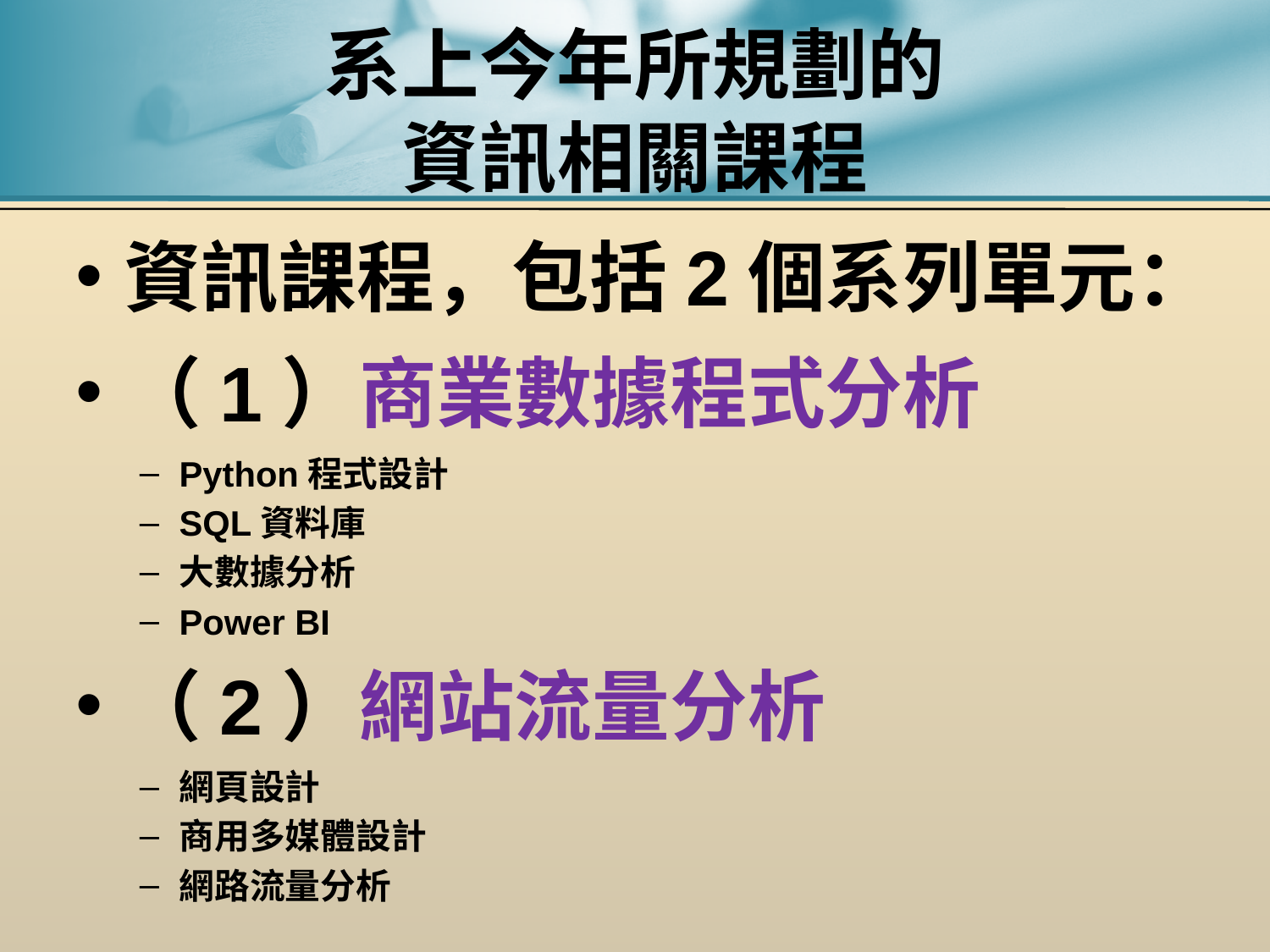

# 系上今年所規劃的 資訊相關課程
資訊課程，包括2個系列單元：
（1）商業數據程式分析
Python程式設計
SQL資料庫
大數據分析
Power BI
（2）網站流量分析
網頁設計
商用多媒體設計
網路流量分析